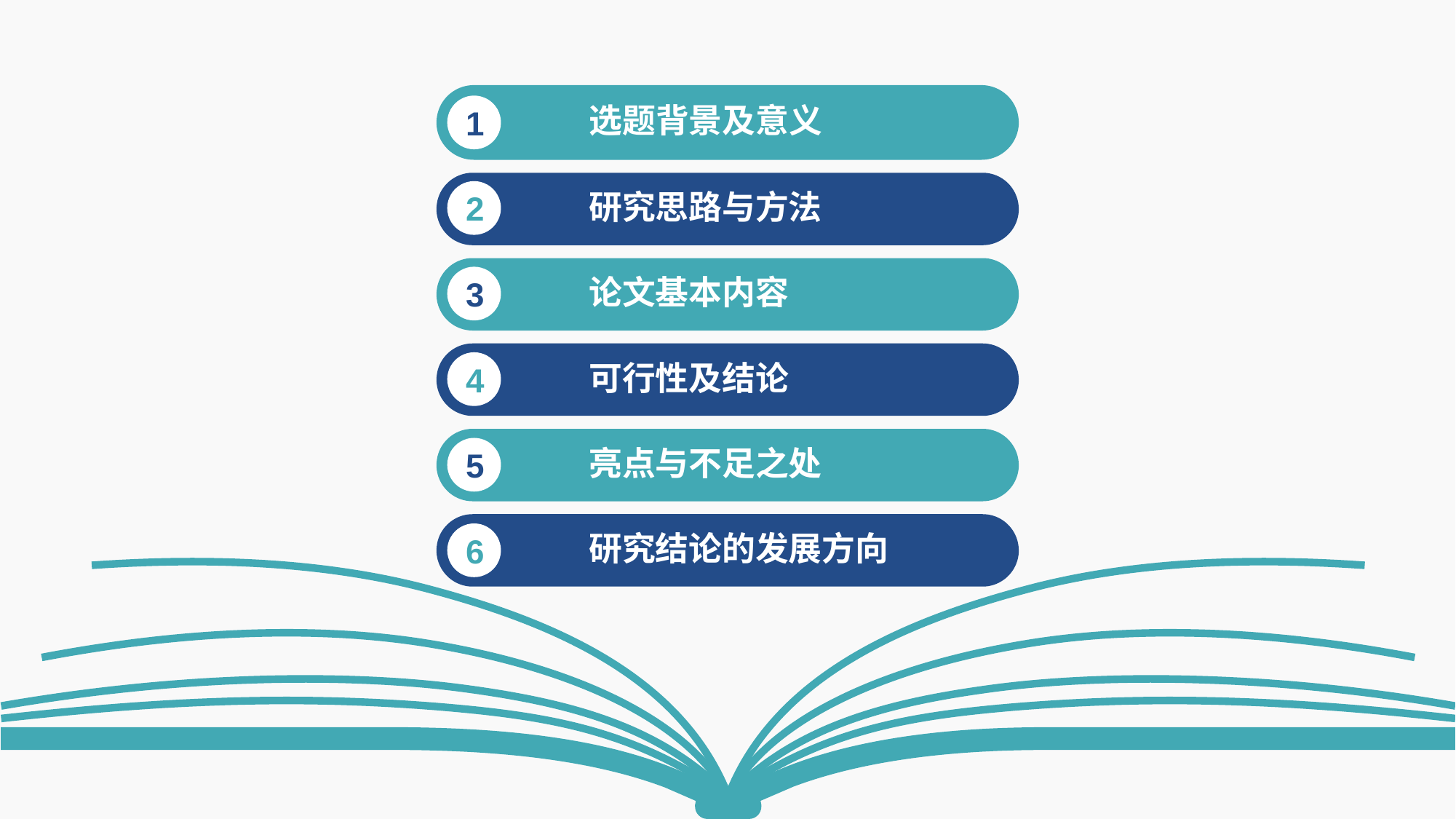

选题背景及意义
1
研究思路与方法
2
论文基本内容
3
可行性及结论
4
亮点与不足之处
5
研究结论的发展方向
6